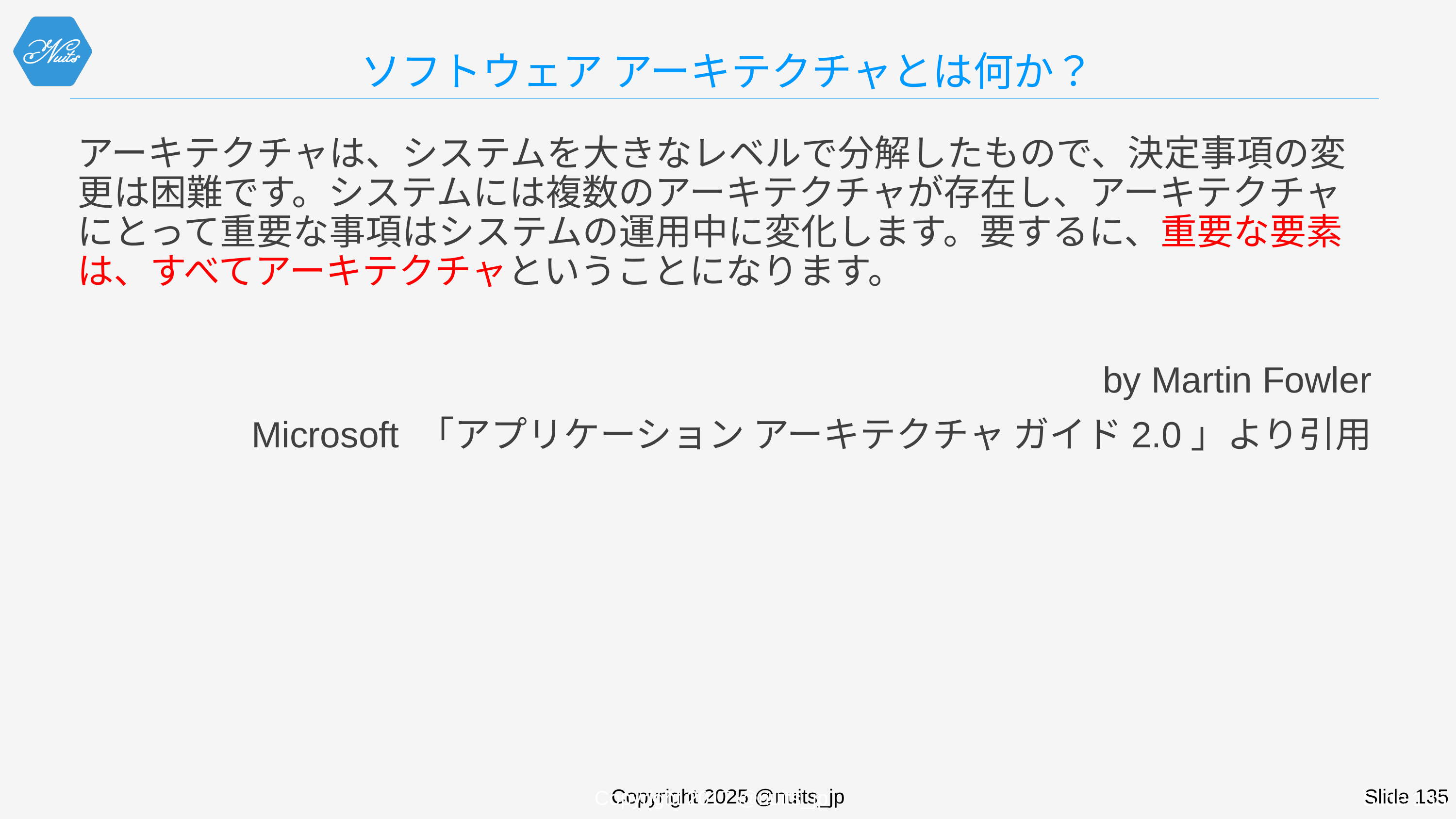

# ソフトウェア アーキテクチャとは何か？
アーキテクチャは、システムを大きなレベルで分解したもので、決定事項の変更は困難です。システムには複数のアーキテクチャが存在し、アーキテクチャにとって重要な事項はシステムの運用中に変化します。要するに、重要な要素は、すべてアーキテクチャということになります。

by Martin Fowler
Microsoft 「アプリケーション アーキテクチャ ガイド2.0」より引用
Copyright 2017 @nuits_jp
Slide 135